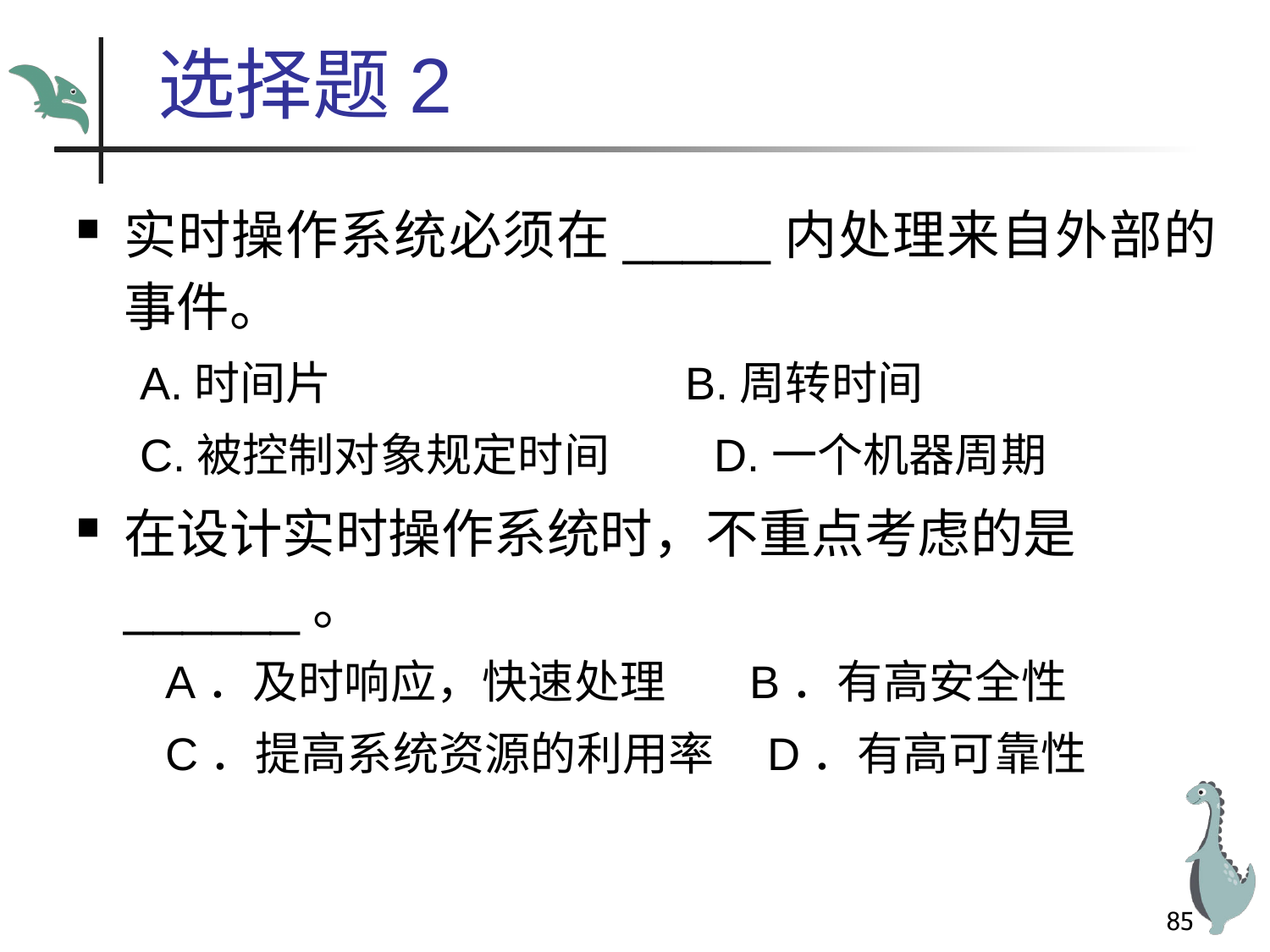

# 选择题2
实时操作系统必须在_____内处理来自外部的事件。
A.时间片                                 B.周转时间
C.被控制对象规定时间         D.一个机器周期
在设计实时操作系统时，不重点考虑的是______。
  A．及时响应，快速处理       B．有高安全性
  C．提高系统资源的利用率    D．有高可靠性
85